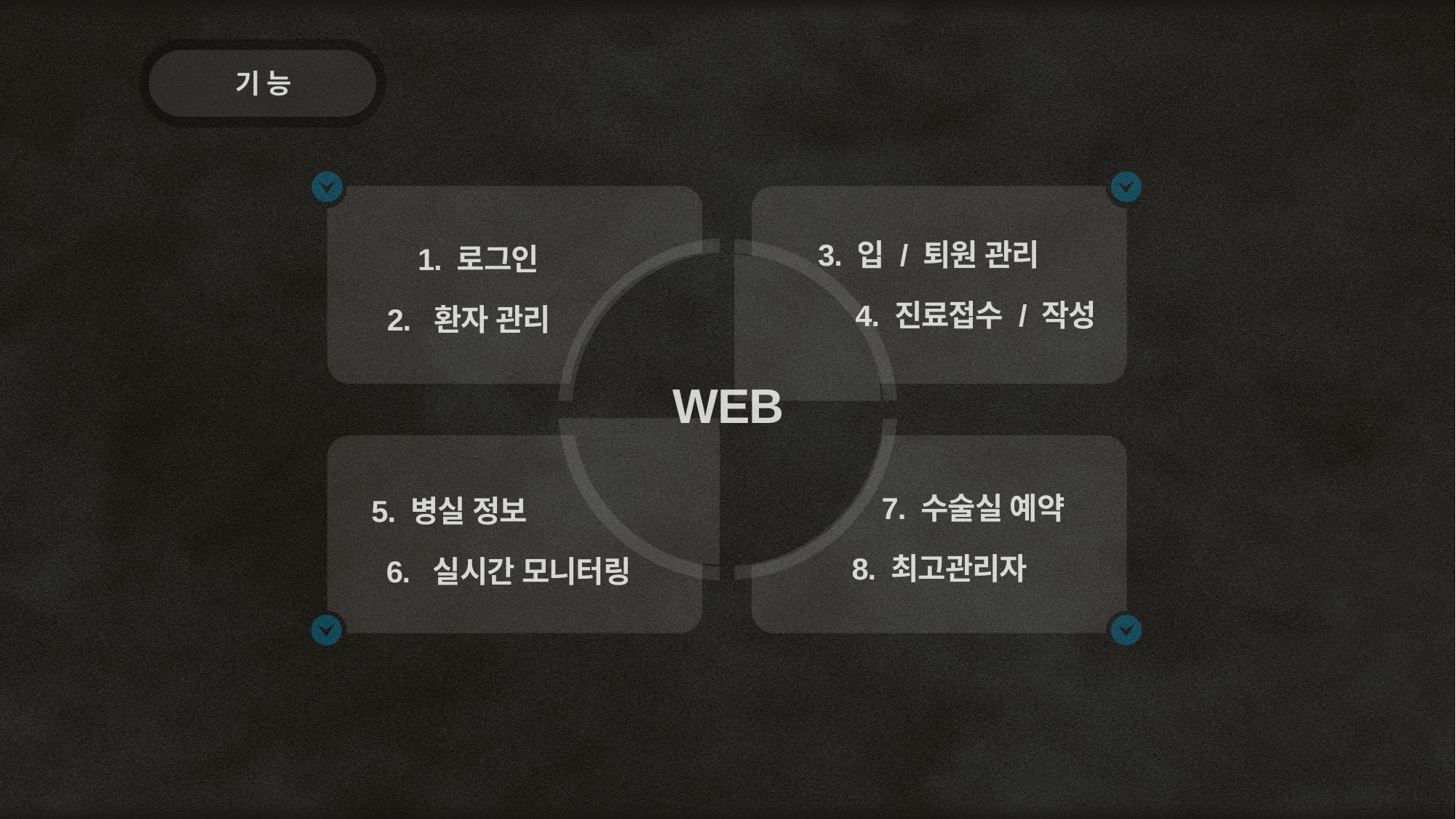

기 능

       3. 입 / 퇴원 관리

            4. 진료접수 / 작성

    1. 로그인

2.  환자 관리

WEB

           7. 수술실 예약

       8. 최고관리자

   5. 병실 정보

     6.  실시간 모니터링